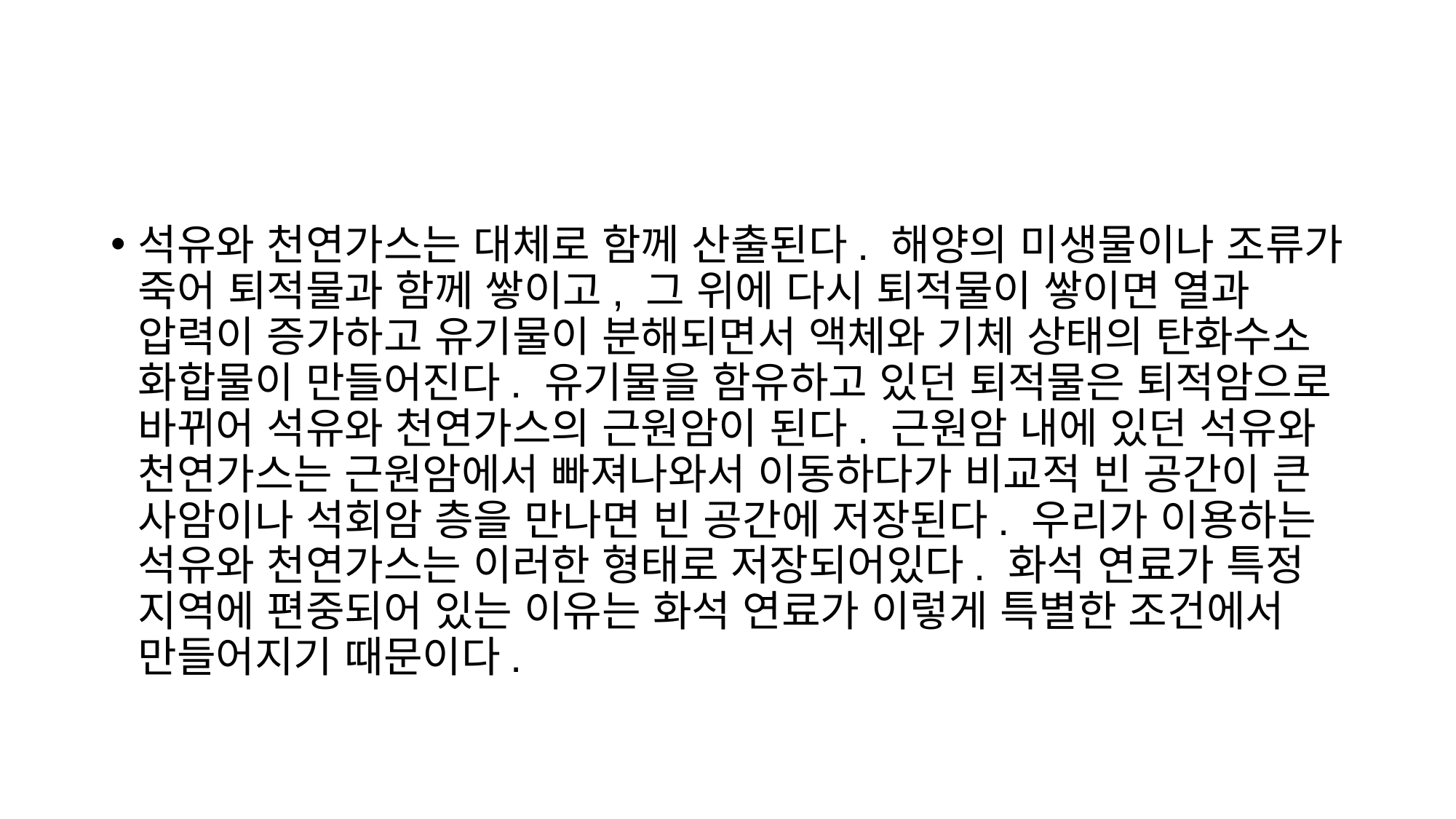

#
석유와 천연가스는 대체로 함께 산출된다. 해양의 미생물이나 조류가 죽어 퇴적물과 함께 쌓이고, 그 위에 다시 퇴적물이 쌓이면 열과 압력이 증가하고 유기물이 분해되면서 액체와 기체 상태의 탄화수소 화합물이 만들어진다. 유기물을 함유하고 있던 퇴적물은 퇴적암으로 바뀌어 석유와 천연가스의 근원암이 된다. 근원암 내에 있던 석유와 천연가스는 근원암에서 빠져나와서 이동하다가 비교적 빈 공간이 큰 사암이나 석회암 층을 만나면 빈 공간에 저장된다. 우리가 이용하는 석유와 천연가스는 이러한 형태로 저장되어있다. 화석 연료가 특정 지역에 편중되어 있는 이유는 화석 연료가 이렇게 특별한 조건에서 만들어지기 때문이다.